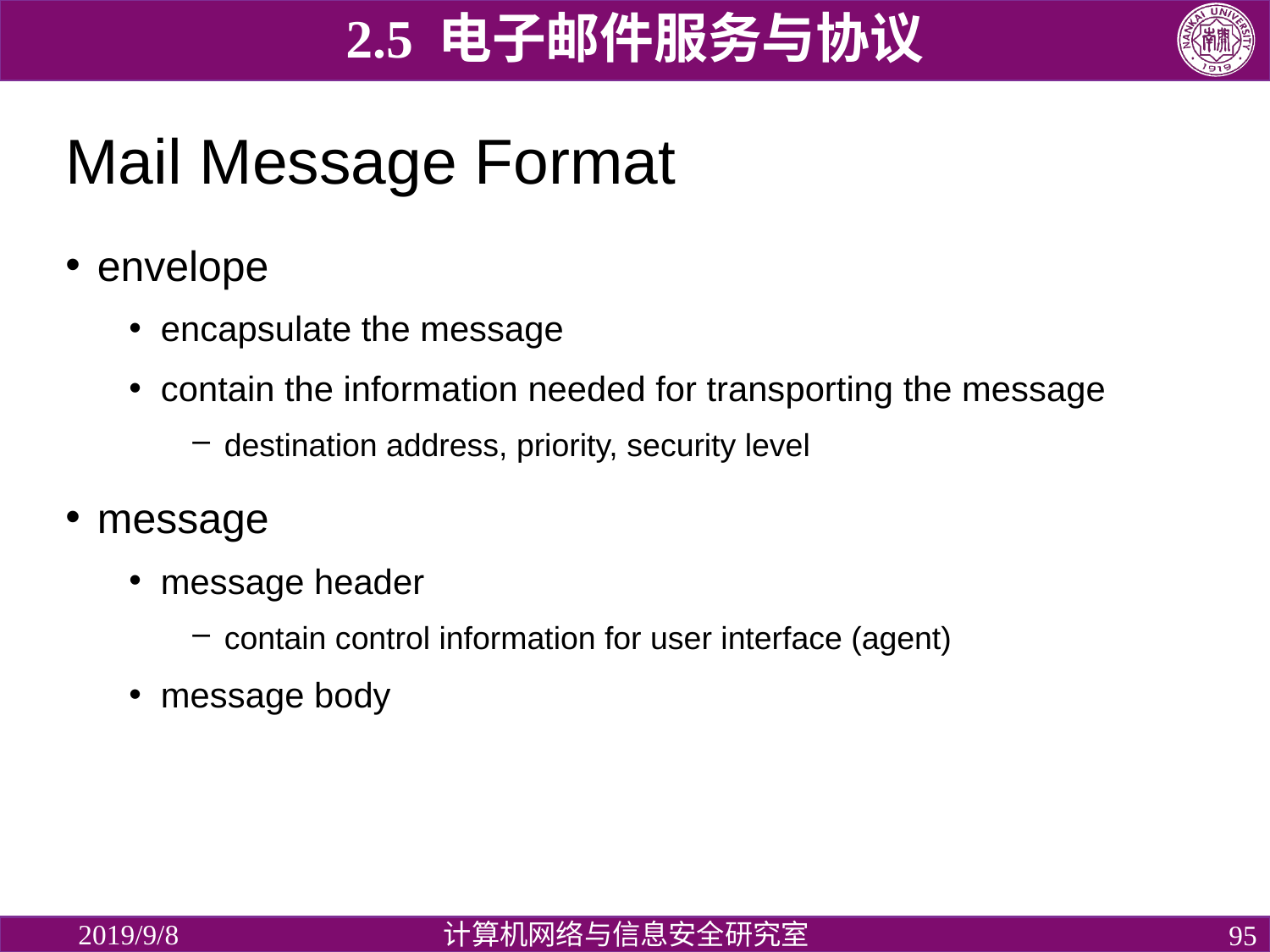

2.5 电子邮件服务与协议
# Mail Message Format
envelope
encapsulate the message
contain the information needed for transporting the message
destination address, priority, security level
message
message header
contain control information for user interface (agent)
message body